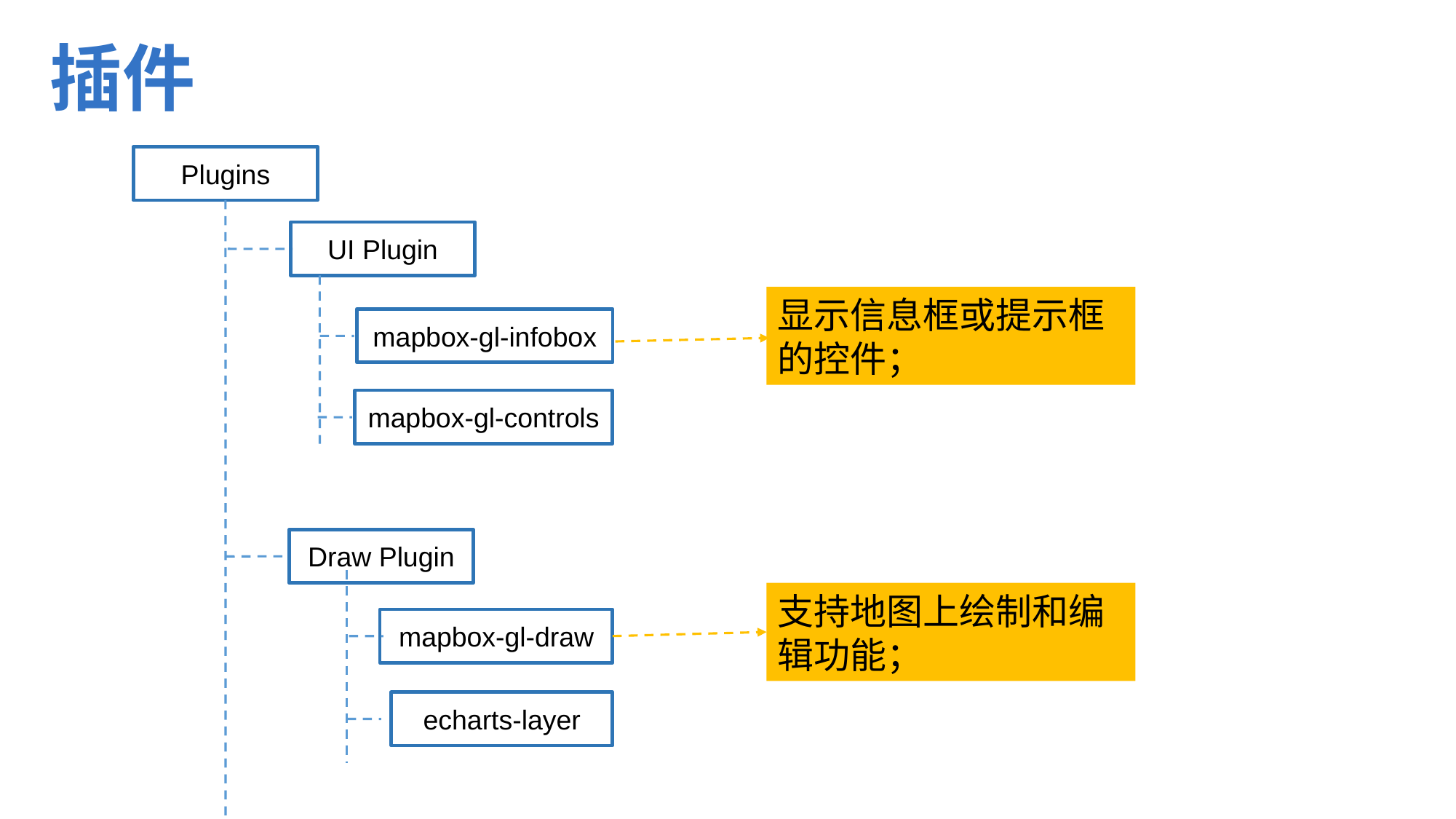

# 插件
Plugins
UI Plugin
显示信息框或提示框的控件；
mapbox-gl-infobox
mapbox-gl-controls
Draw Plugin
支持地图上绘制和编辑功能；
mapbox-gl-draw
echarts-layer